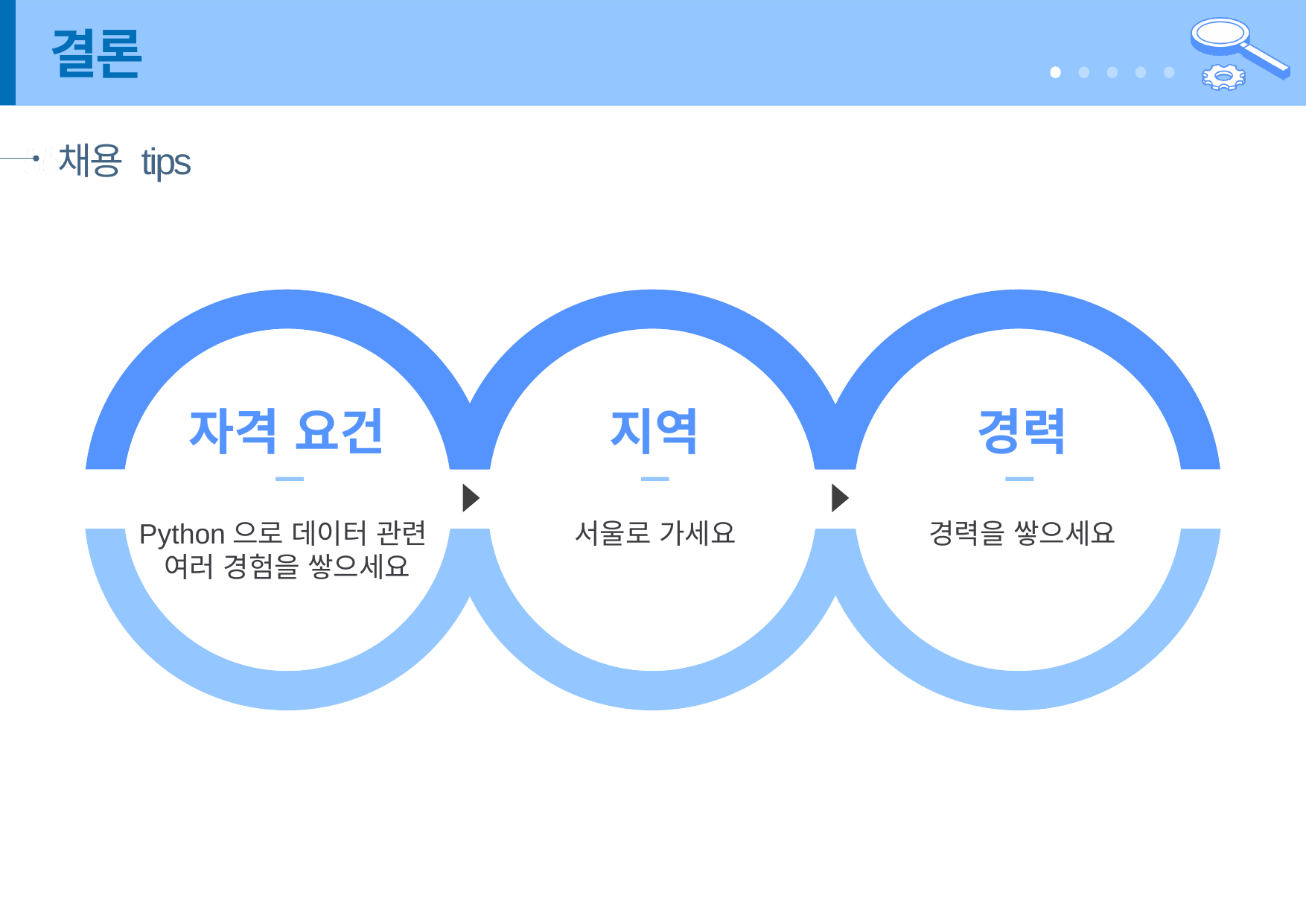

# 결론
채용 tips

자격 요건
지역
경력

Python으로 데이터 관련
여러 경험을 쌓으세요
서울로 가세요
경력을 쌓으세요